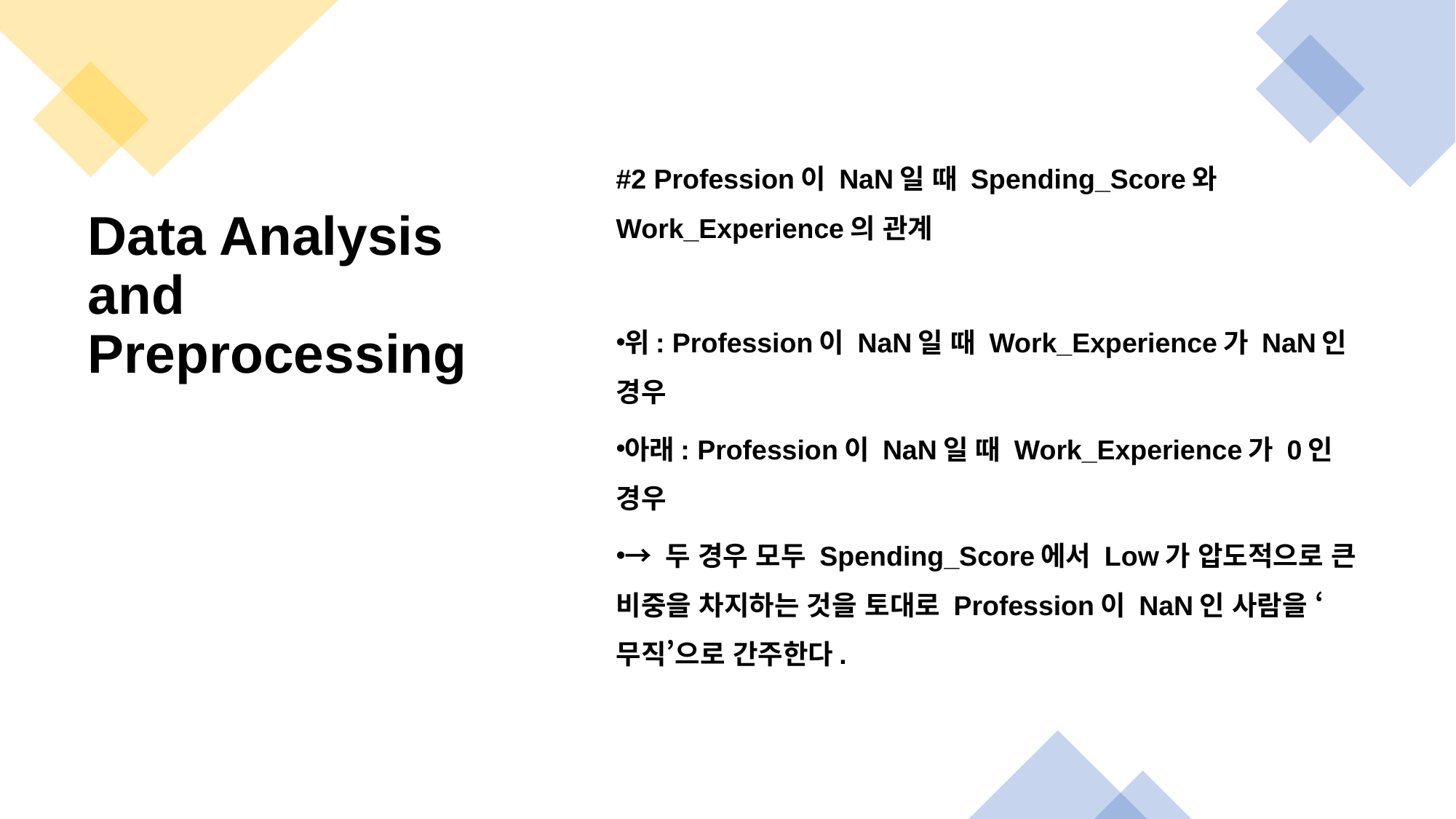

#2 Profession이 NaN일 때 Spending_Score와 Work_Experience의 관계

위: Profession이 NaN일 때 Work_Experience가 NaN인 경우
아래: Profession이 NaN일 때 Work_Experience가 0인 경우
→ 두 경우 모두 Spending_Score에서 Low가 압도적으로 큰 비중을 차지하는 것을 토대로 Profession이 NaN인 사람을 ‘무직’으로 간주한다.

# Data Analysis and Preprocessing